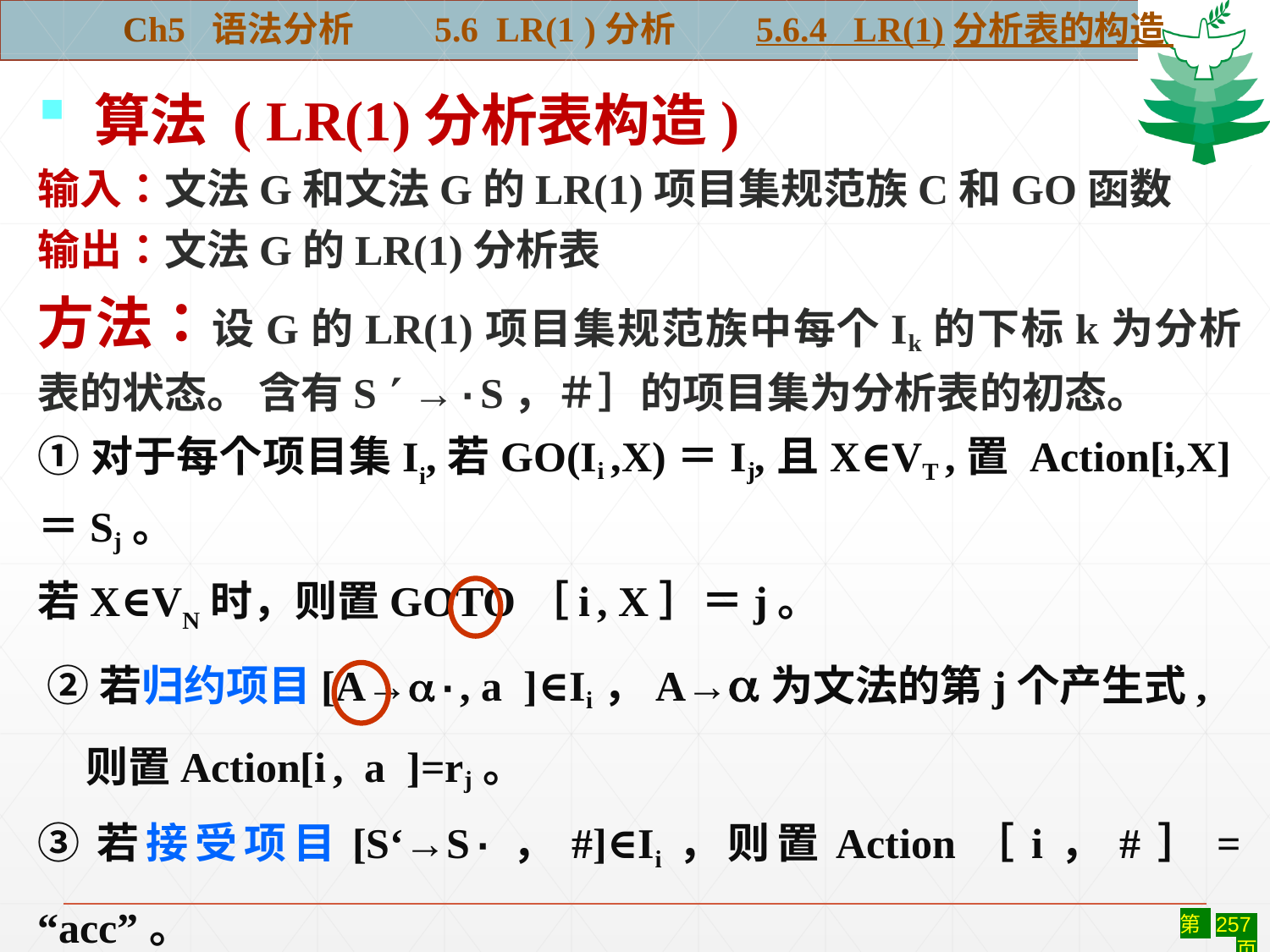

Ch5  语法分析         5.6  LR(1 )分析         5.6.4   LR(1)分析表的构造
 算法 ( LR(1)分析表构造)
输入：文法G和文法G的LR(1)项目集规范族C和GO函数
输出：文法G的LR(1)分析表
方法：设G的LR(1)项目集规范族中每个Ik的下标k为分析表的状态。 含有S ′ →·S，＃］的项目集为分析表的初态。
①对于每个项目集Ii,若GO(Ii ,X)＝Ij,且X∈VT ,置 Action[i,X]＝Sj。
若X∈VN时，则置GOTO［i , X］＝j。
 ②若归约项目[A→α·, a  ]∈Ii，A→α为文法的第j个产生式,
    则置Action[i ,  a  ]=rj。
③若接受项目[S‘→S·，#]∈Ii，则置Action［i，#］= “acc”。
④对Action表中不能按上述规则填入信息的,则置“出错”标志。
#